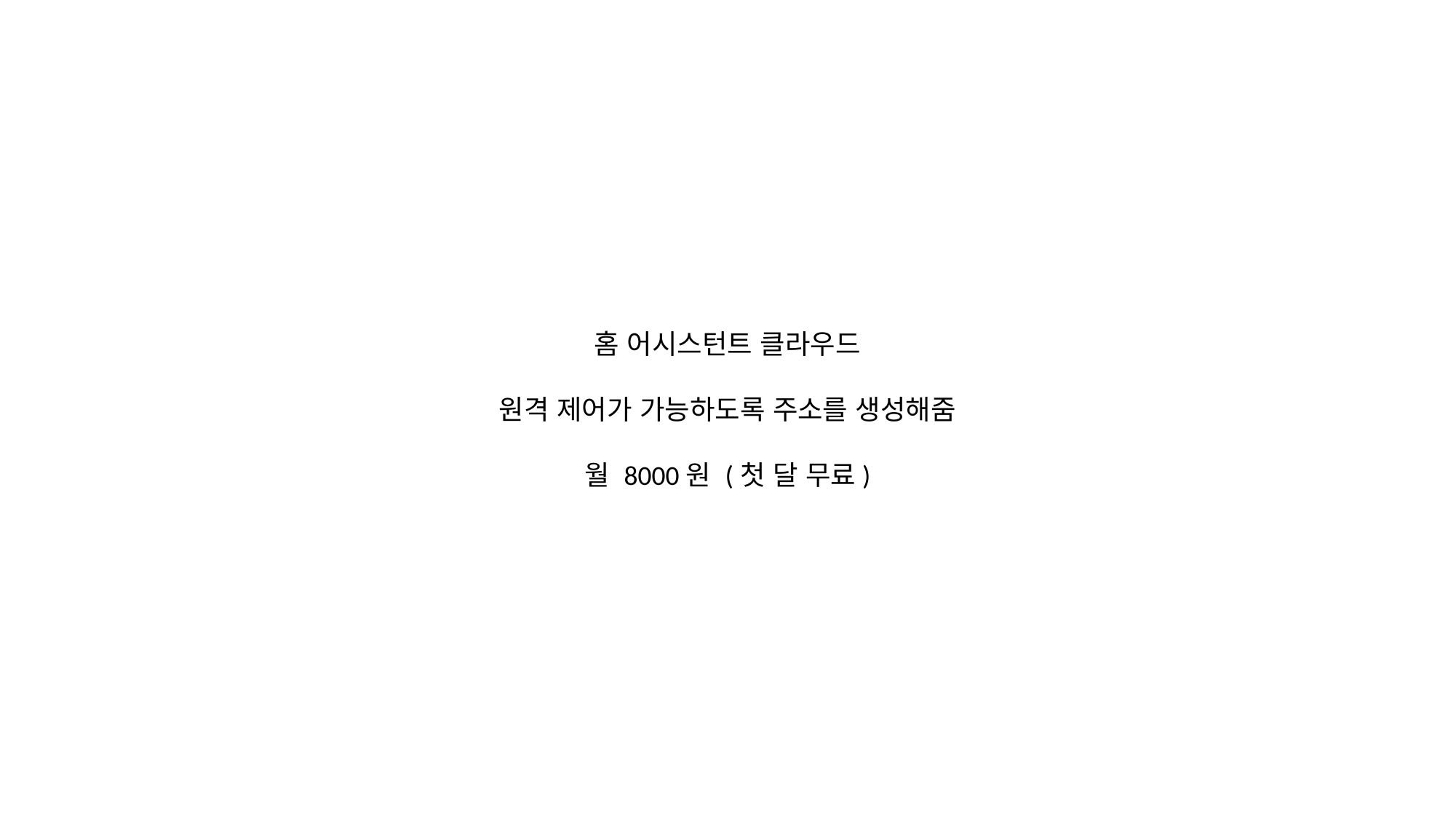

홈 어시스턴트 클라우드

원격 제어가 가능하도록 주소를 생성해줌

월 8000원 (첫 달 무료)